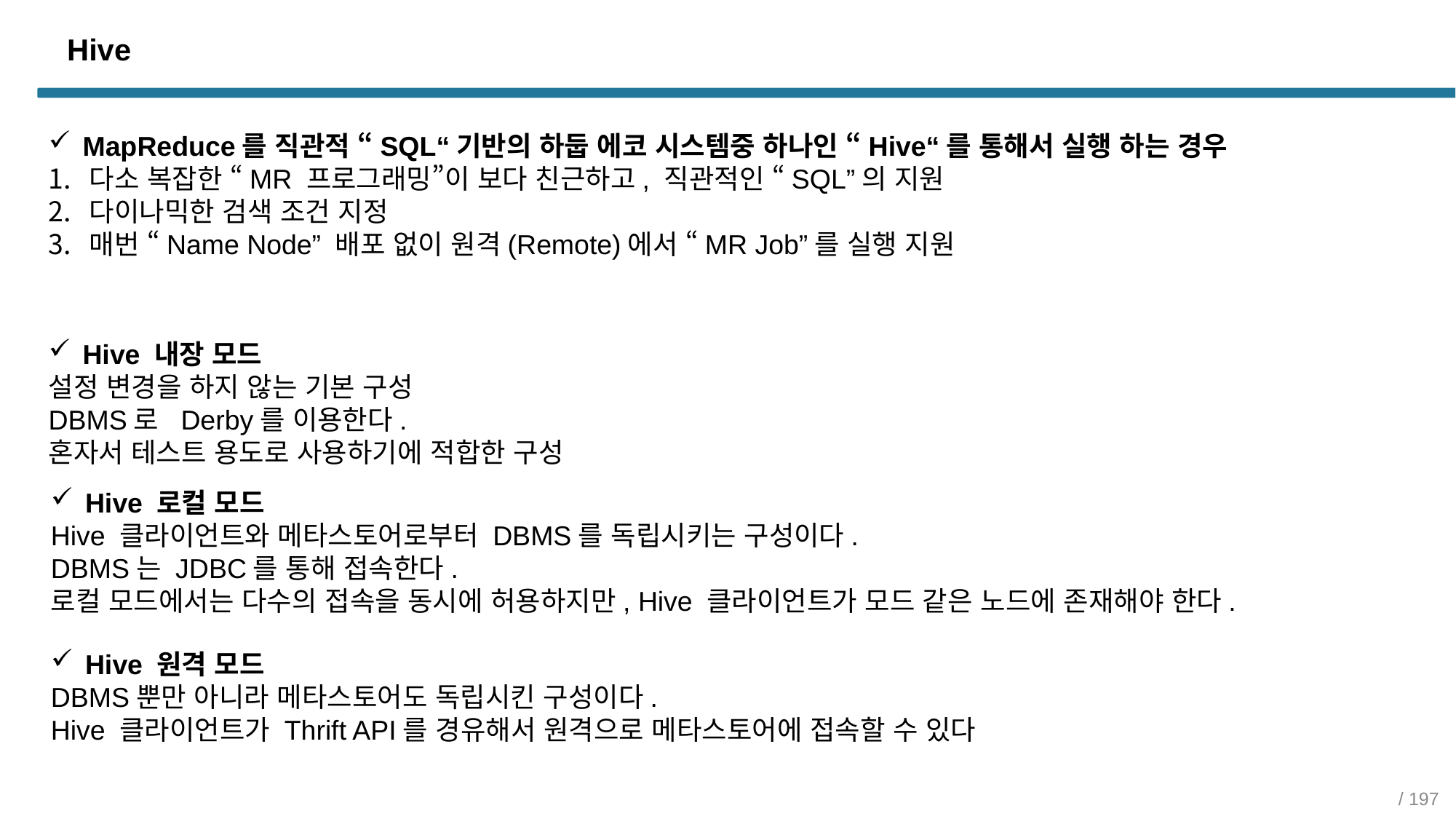

Hive

MapReduce를 직관적 “SQL“기반의 하둡 에코 시스템중 하나인 “Hive“를 통해서 실행 하는 경우
다소 복잡한 “MR 프로그래밍”이 보다 친근하고, 직관적인 “SQL”의 지원
다이나믹한 검색 조건 지정
매번 “Name Node” 배포 없이 원격(Remote)에서 “MR Job”를 실행 지원
Hive 내장 모드
설정 변경을 하지 않는 기본 구성
DBMS로  Derby를 이용한다.
혼자서 테스트 용도로 사용하기에 적합한 구성
Hive 로컬 모드
Hive 클라이언트와 메타스토어로부터 DBMS를 독립시키는 구성이다.
DBMS는 JDBC를 통해 접속한다.
로컬 모드에서는 다수의 접속을 동시에 허용하지만, Hive 클라이언트가 모드 같은 노드에 존재해야 한다.
Hive 원격 모드
DBMS뿐만 아니라 메타스토어도 독립시킨 구성이다.
Hive 클라이언트가 Thrift API를 경유해서 원격으로 메타스토어에 접속할 수 있다
/ 197